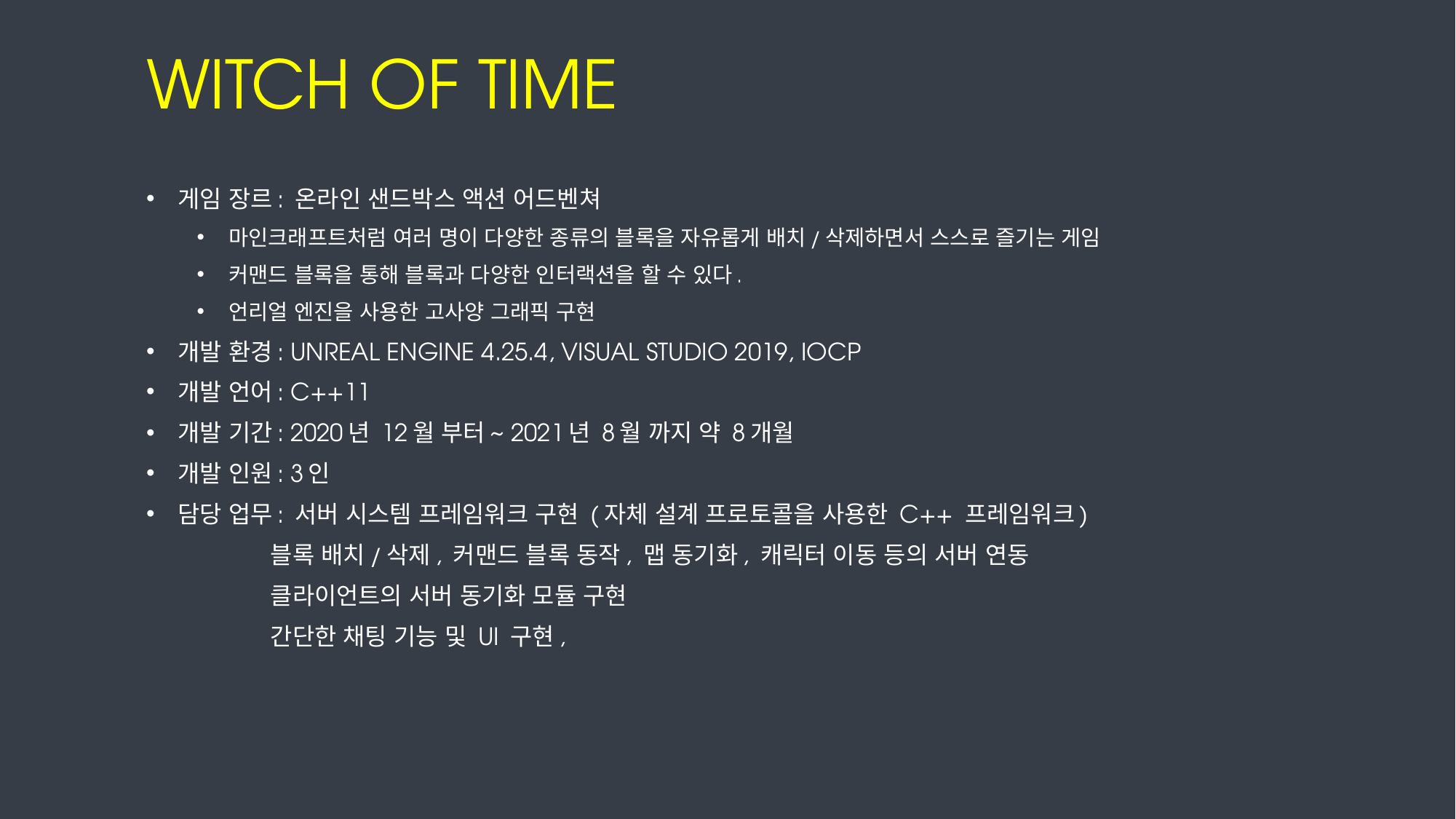

Witch of time
게임 장르: 온라인 샌드박스 액션 어드벤쳐
마인크래프트처럼 여러 명이 다양한 종류의 블록을 자유롭게 배치/삭제하면서 스스로 즐기는 게임
커맨드 블록을 통해 블록과 다양한 인터랙션을 할 수 있다.
언리얼 엔진을 사용한 고사양 그래픽 구현
개발 환경: UNREAL ENGINE 4.25.4, VISUAL STUDIO 2019, IOCP
개발 언어: C++11
개발 기간: 2020년 12월 부터~ 2021년 8월 까지 약 8개월
개발 인원: 3인
담당 업무: 서버 시스템 프레임워크 구현 (자체 설계 프로토콜을 사용한 C++ 프레임워크)
 		     블록 배치/삭제, 커맨드 블록 동작, 맵 동기화, 캐릭터 이동 등의 서버 연동
		     클라이언트의 서버 동기화 모듈 구현
		     간단한 채팅 기능 및 UI 구현,